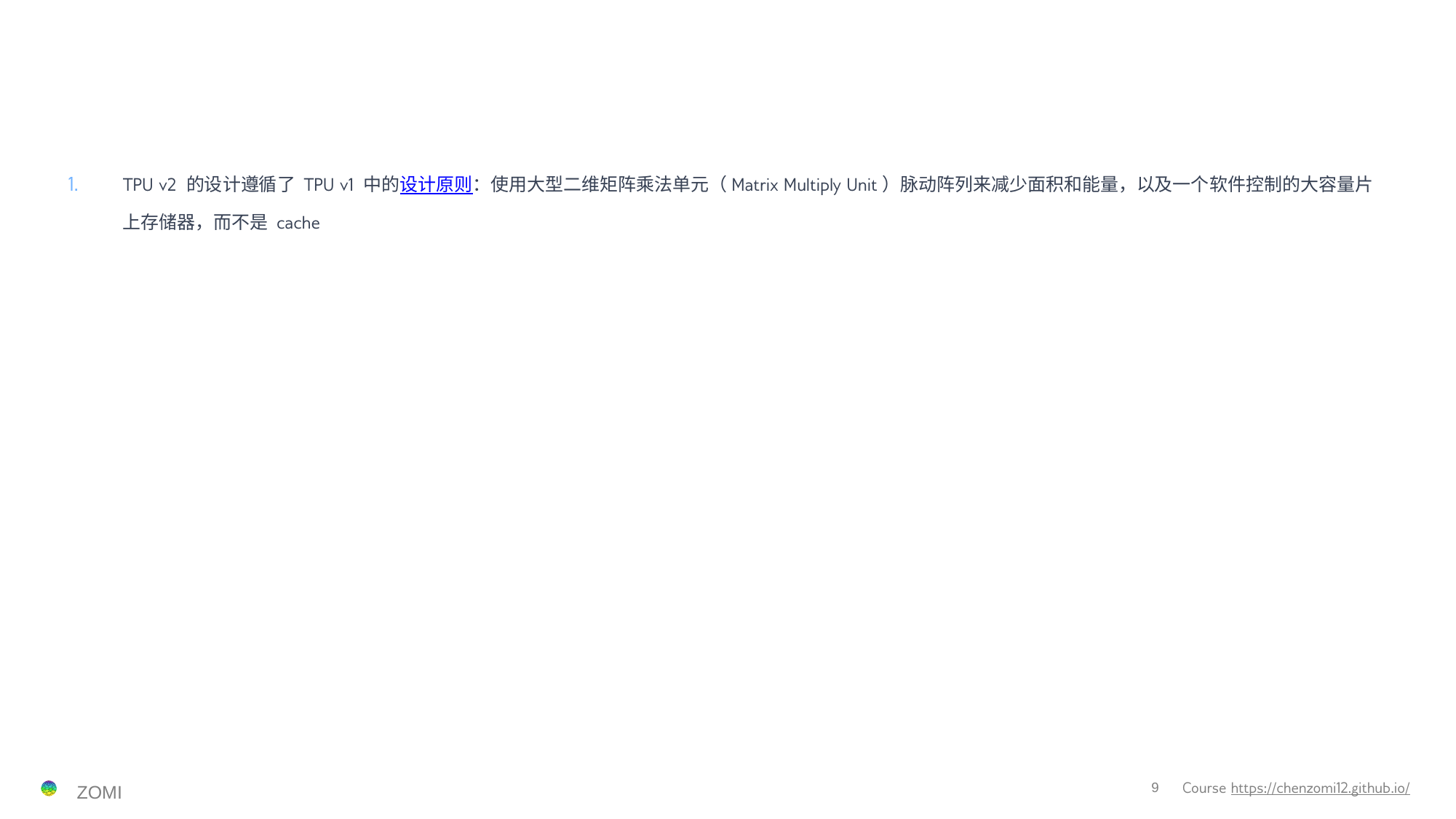

#
TPU v2 的设计遵循了 TPU v1 中的设计原则：使用大型二维矩阵乘法单元（Matrix Multiply Unit）脉动阵列来减少面积和能量，以及一个软件控制的大容量片上存储器，而不是 cache